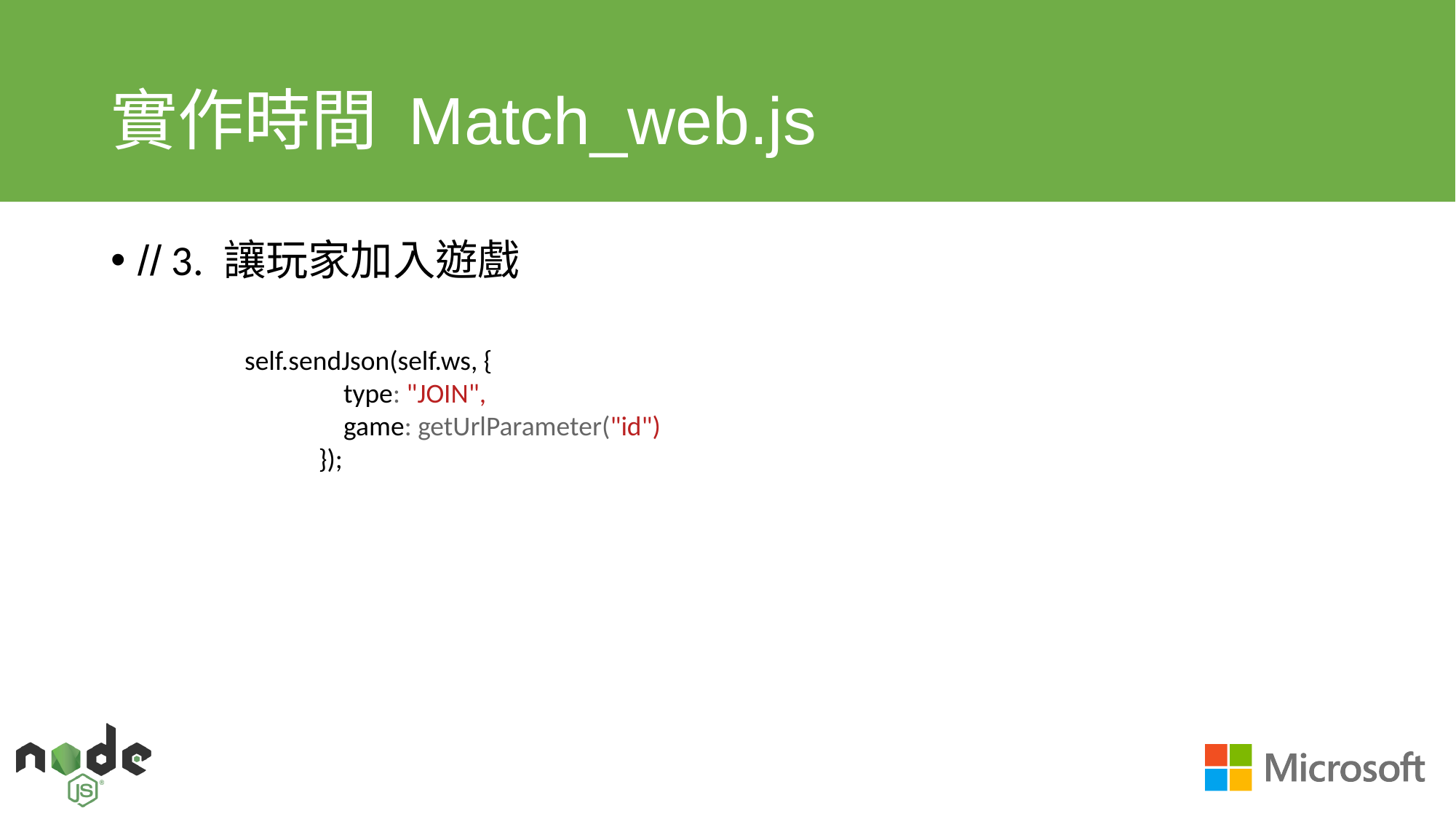

# 實作時間 Match_web.js
// 3. 讓玩家加入遊戲
self.sendJson(self.ws, {
                type: "JOIN",
                game: getUrlParameter("id")
            });